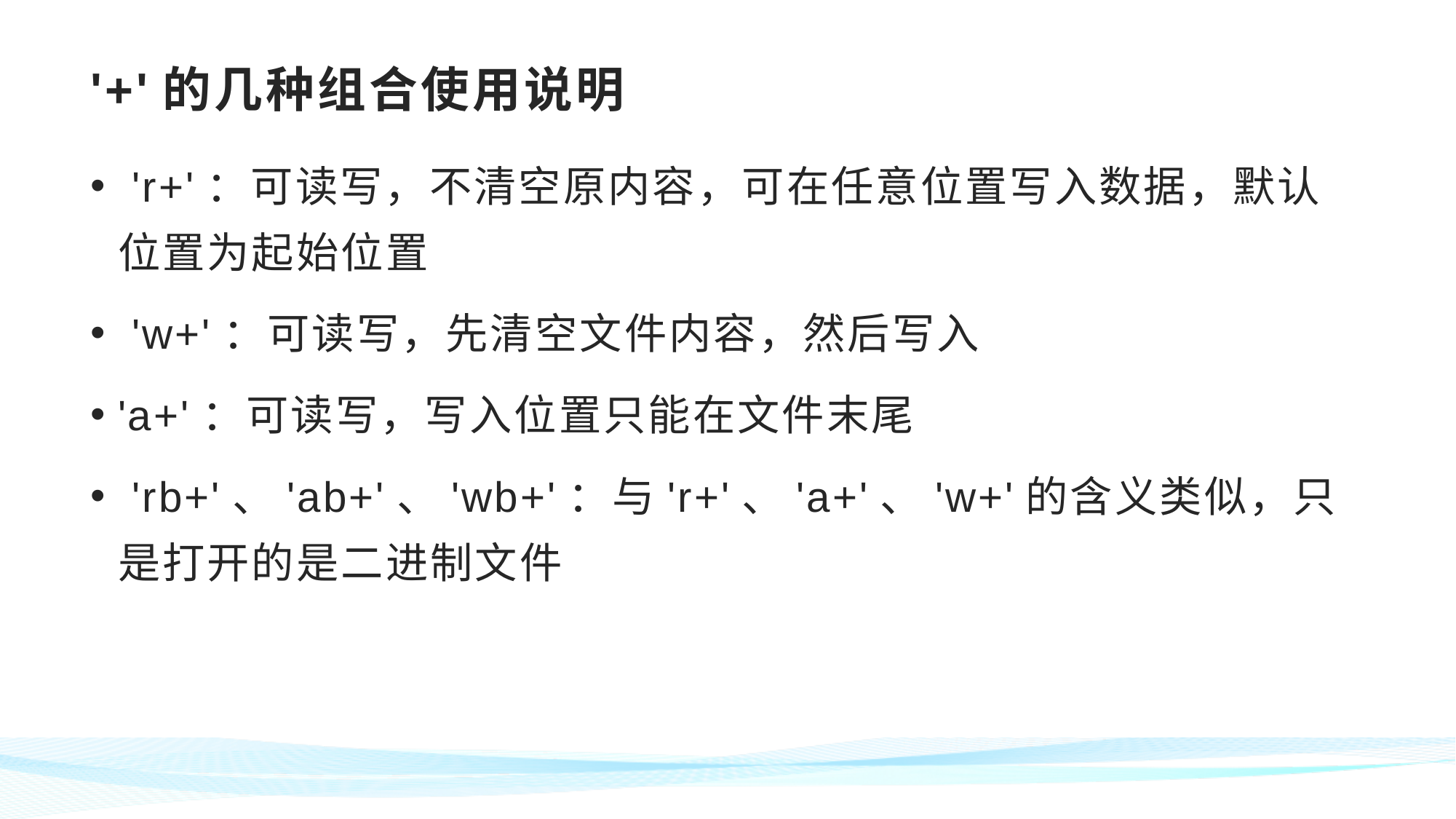

# '+'的几种组合使用说明
 'r+'：可读写，不清空原内容，可在任意位置写入数据，默认位置为起始位置
 'w+'：可读写，先清空文件内容，然后写入
'a+'：可读写，写入位置只能在文件末尾
 'rb+'、'ab+'、'wb+'：与'r+'、'a+'、'w+'的含义类似，只是打开的是二进制文件